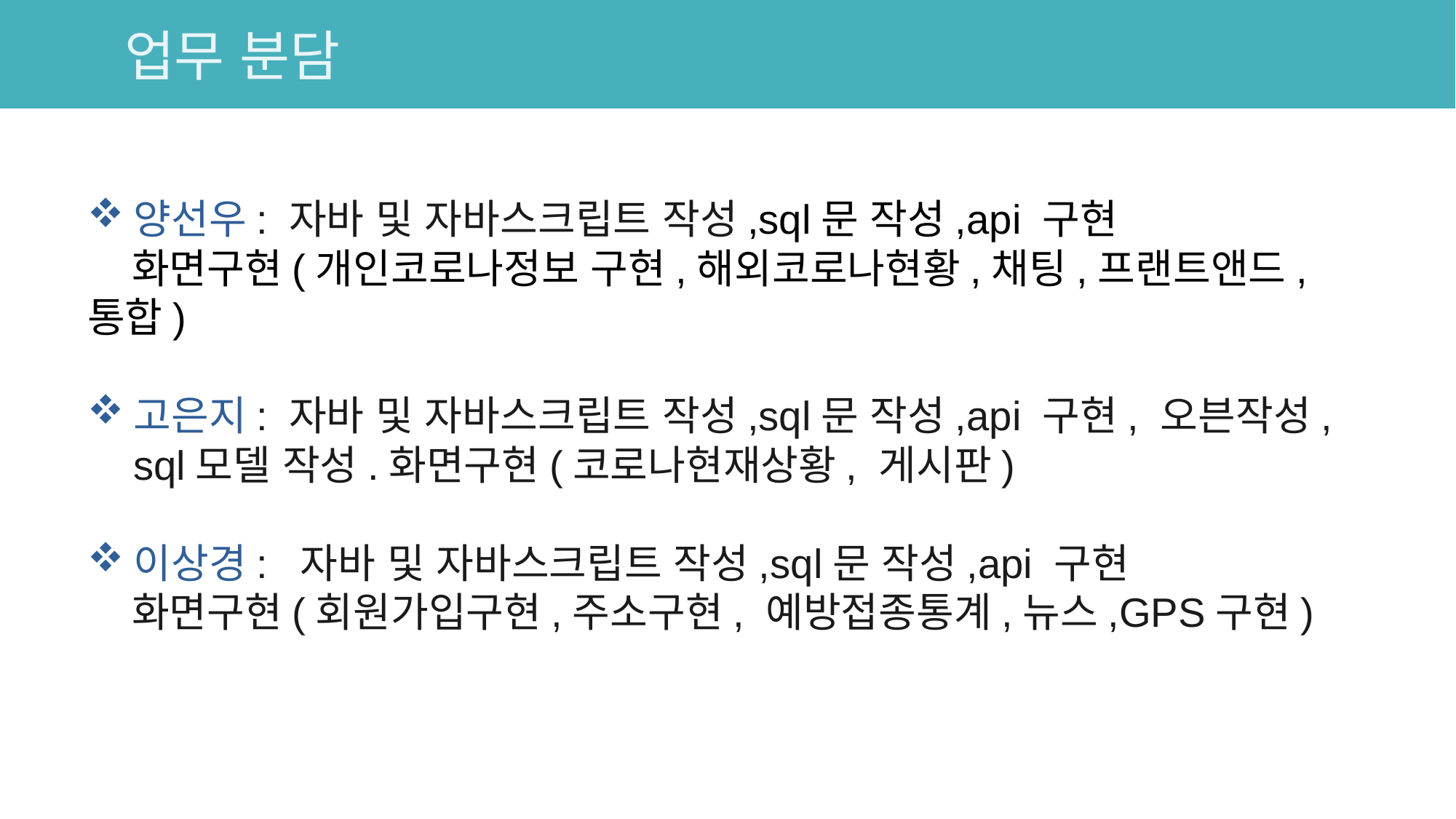

# 업무 분담
양선우: 자바 및 자바스크립트 작성,sql문 작성,api 구현
   화면구현(개인코로나정보 구현,해외코로나현황,채팅,프랜트앤드,통합)

고은지: 자바 및 자바스크립트 작성,sql문 작성,api 구현, 오븐작성, sql모델 작성.화면구현(코로나현재상황, 게시판)

이상경:  자바 및 자바스크립트 작성,sql문 작성,api 구현
   화면구현(회원가입구현,주소구현, 예방접종통계,뉴스,GPS구현)